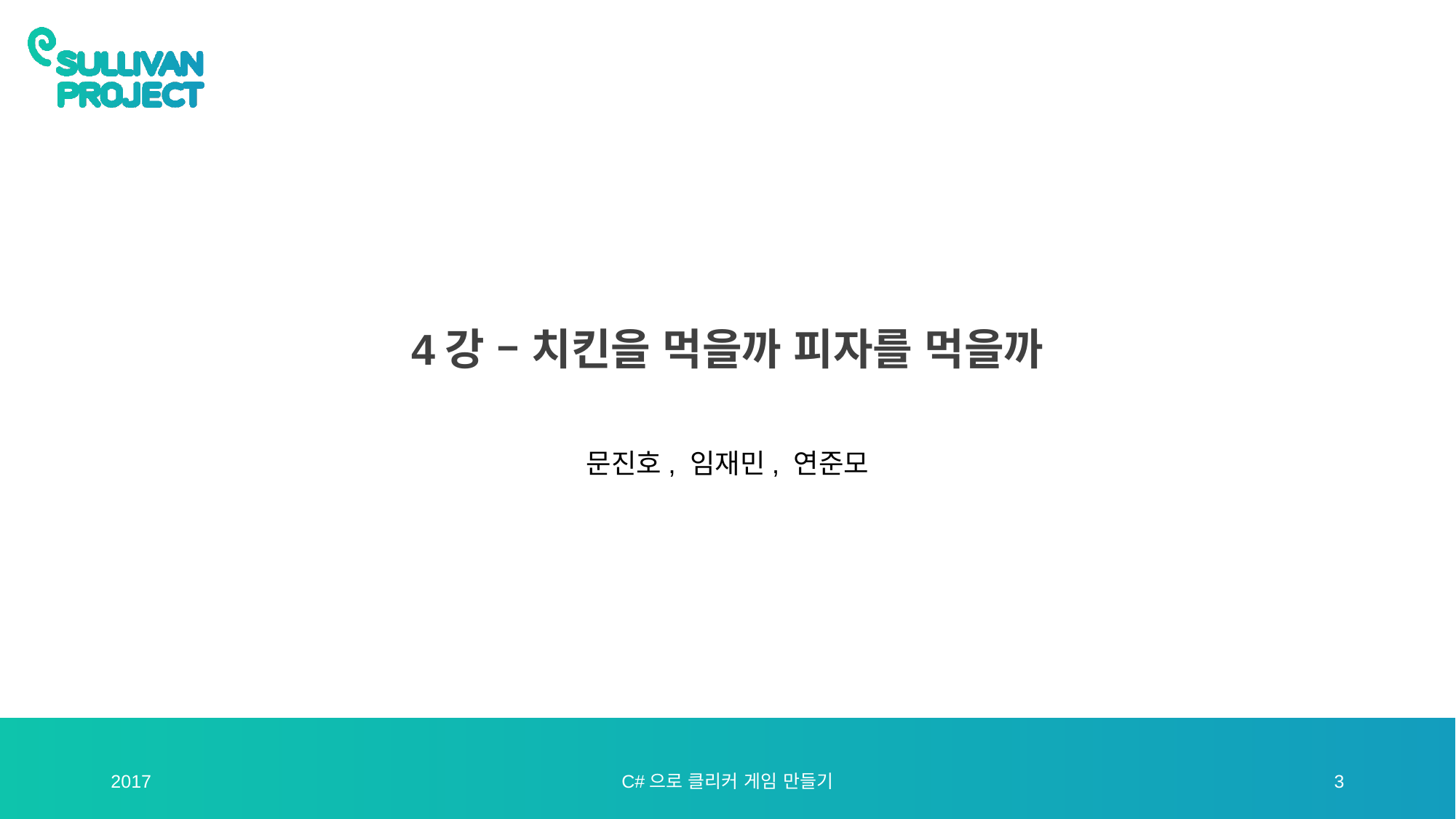

# 4강 – 치킨을 먹을까 피자를 먹을까
문진호, 임재민, 연준모
2017
C#으로 클리커 게임 만들기
3